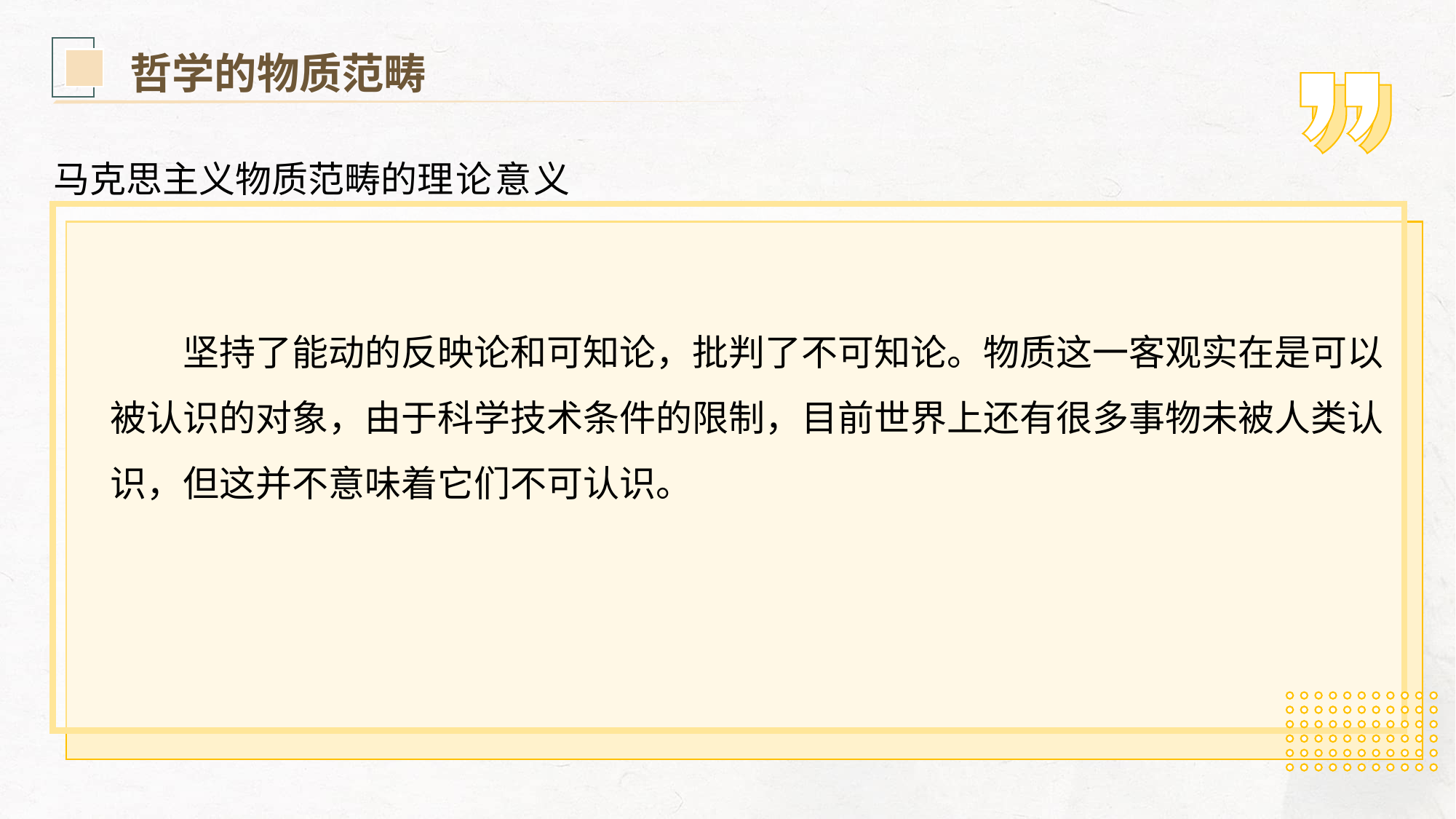

哲学的物质范畴

马克思主义物质范畴的理论意义

坚持了能动的反映论和可知论，批判了不可知论。物质这一客观实在是可以被认识的对象，由于科学技术条件的限制，目前世界上还有很多事物未被人类认识，但这并不意味着它们不可认识。